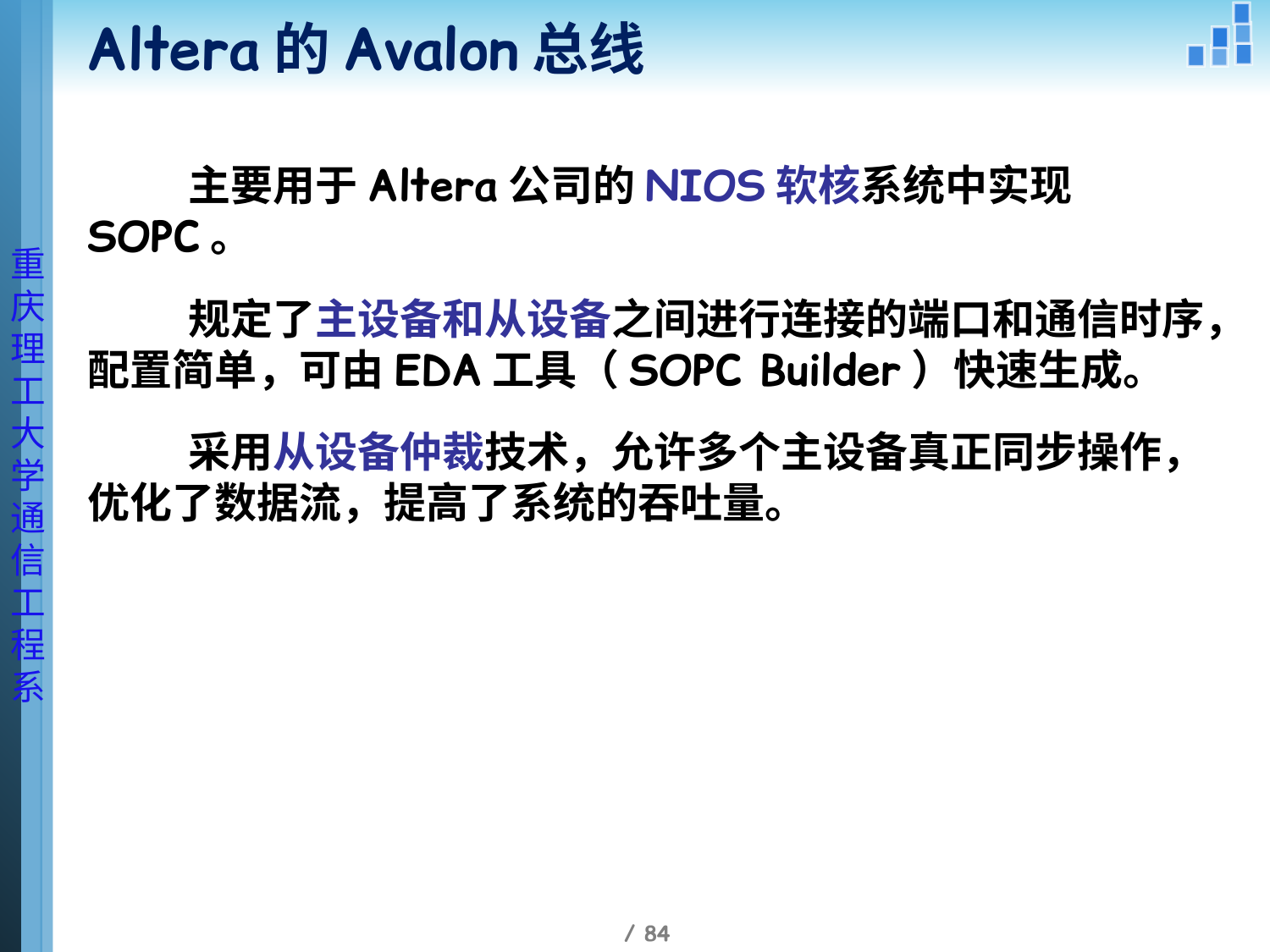

# Altera的Avalon总线
主要用于Altera公司的NIOS软核系统中实现SOPC。
规定了主设备和从设备之间进行连接的端口和通信时序，配置简单，可由EDA工具（SOPC Builder）快速生成。
采用从设备仲裁技术，允许多个主设备真正同步操作，优化了数据流，提高了系统的吞吐量。
35
/ 84